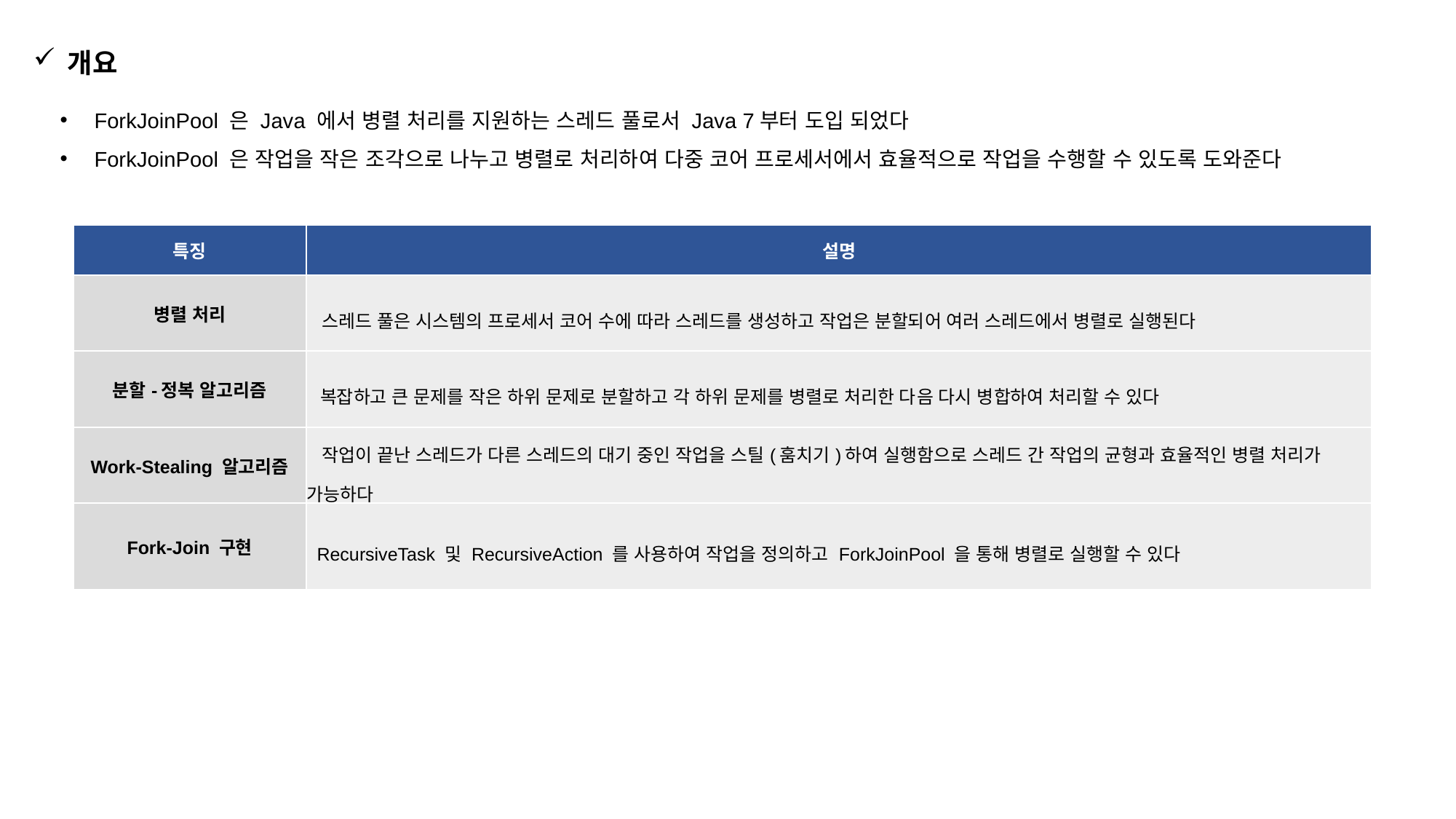

개요
ForkJoinPool 은 Java 에서 병렬 처리를 지원하는 스레드 풀로서 Java 7부터 도입 되었다
ForkJoinPool 은 작업을 작은 조각으로 나누고 병렬로 처리하여 다중 코어 프로세서에서 효율적으로 작업을 수행할 수 있도록 도와준다
| 특징 | 설명 |
| --- | --- |
| 병렬 처리 | 스레드 풀은 시스템의 프로세서 코어 수에 따라 스레드를 생성하고 작업은 분할되어 여러 스레드에서 병렬로 실행된다 |
| 분할-정복 알고리즘 | 복잡하고 큰 문제를 작은 하위 문제로 분할하고 각 하위 문제를 병렬로 처리한 다음 다시 병합하여 처리할 수 있다 |
| Work-Stealing 알고리즘 | 작업이 끝난 스레드가 다른 스레드의 대기 중인 작업을 스틸(훔치기)하여 실행함으로 스레드 간 작업의 균형과 효율적인 병렬 처리가 가능하다 |
| Fork-Join 구현 | RecursiveTask 및 RecursiveAction 를 사용하여 작업을 정의하고 ForkJoinPool 을 통해 병렬로 실행할 수 있다 |